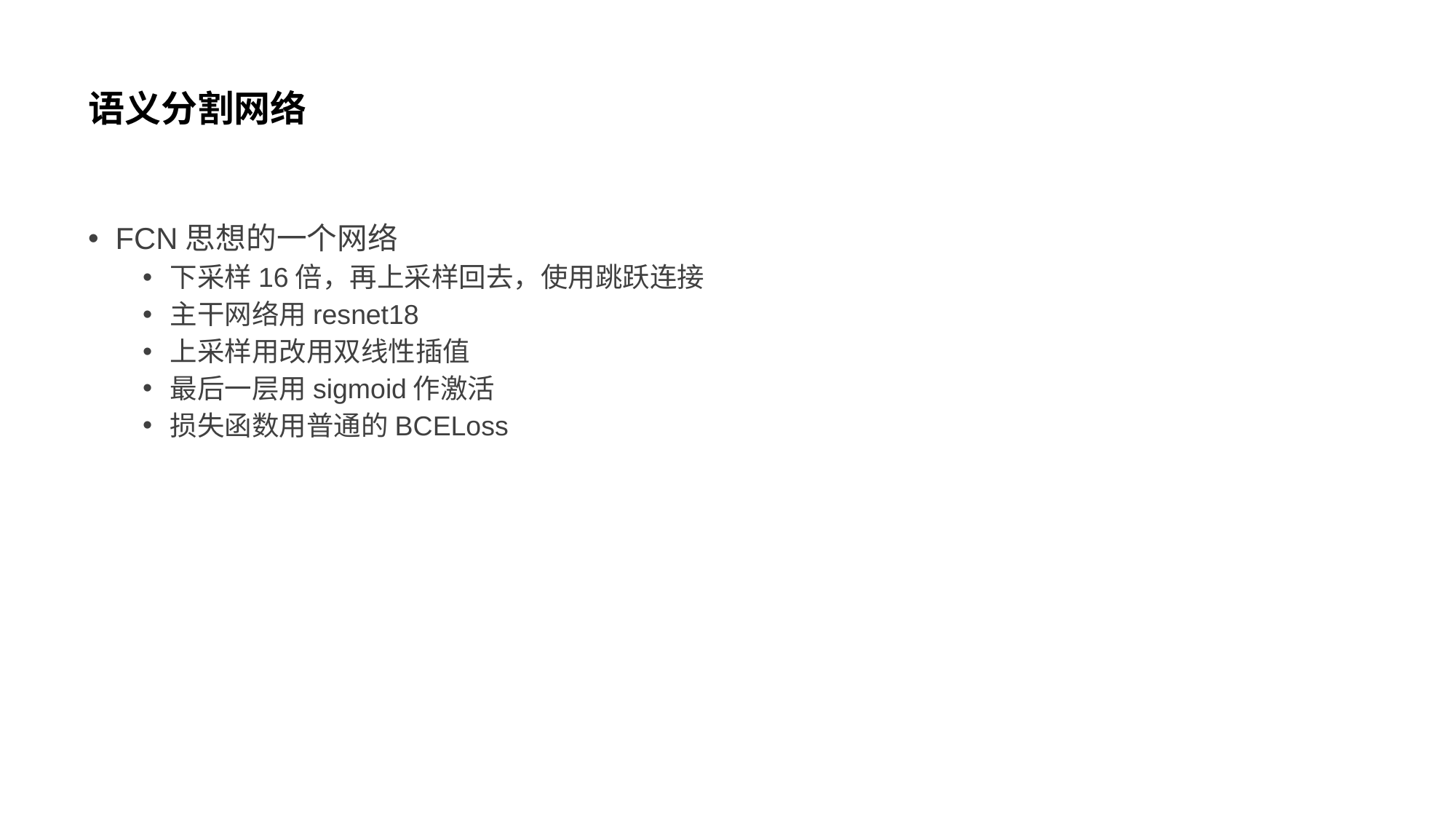

# 语义分割网络
FCN思想的一个网络
下采样16倍，再上采样回去，使用跳跃连接
主干网络用resnet18
上采样用改用双线性插值
最后一层用sigmoid作激活
损失函数用普通的BCELoss